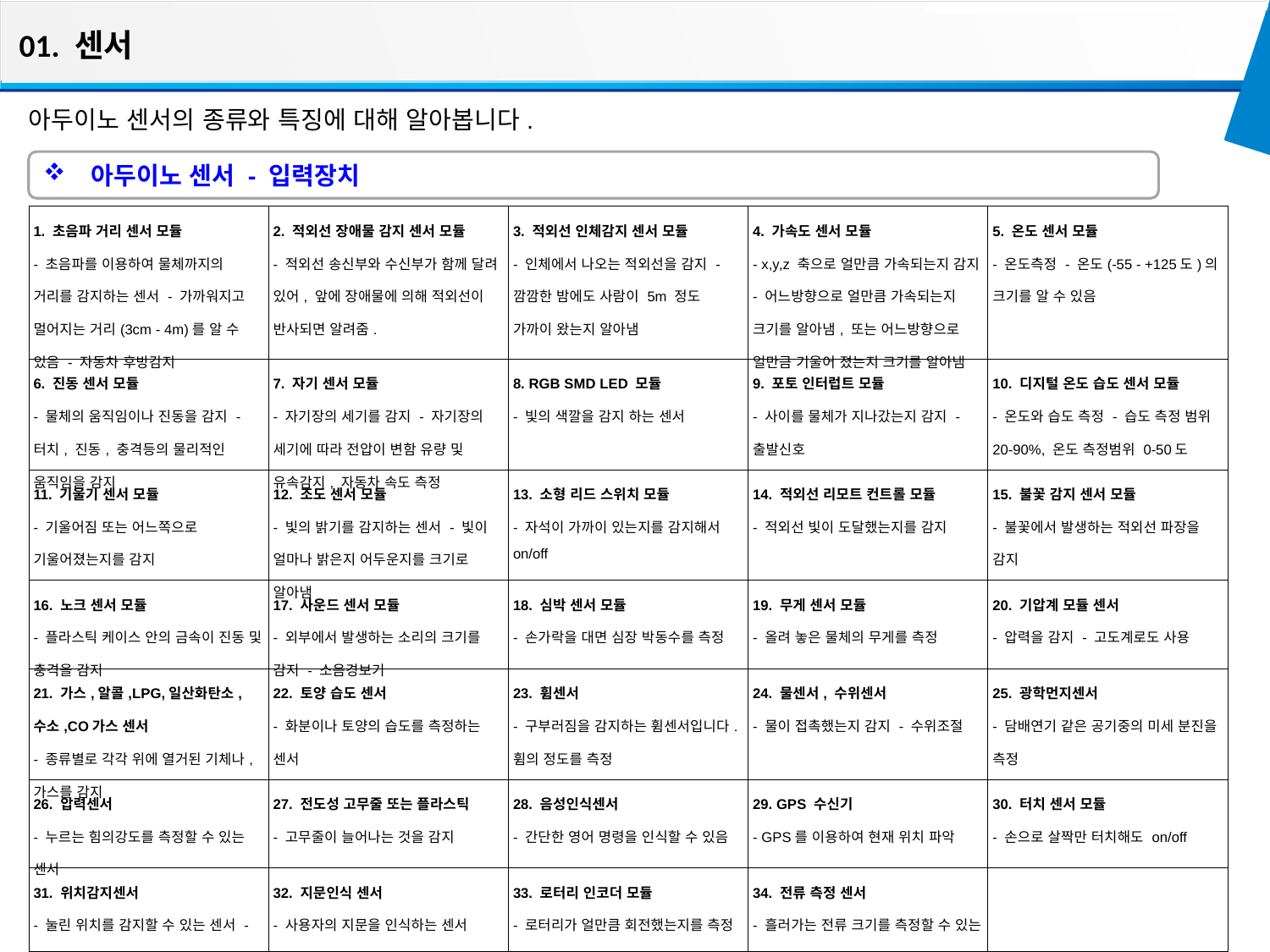

01. 센서

아두이노 센서의 종류와 특징에 대해 알아봅니다.
아두이노 센서 - 입력장치
| 1. 초음파 거리 센서 모듈 - 초음파를 이용하여 물체까지의 거리를 감지하는 센서 - 가까워지고 멀어지는 거리(3cm - 4m)를 알 수 있음 - 자동차 후방감지 | 2. 적외선 장애물 감지 센서 모듈 - 적외선 송신부와 수신부가 함께 달려 있어, 앞에 장애물에 의해 적외선이 반사되면 알려줌. | 3. 적외선 인체감지 센서 모듈 - 인체에서 나오는 적외선을 감지 - 깜깜한 밤에도 사람이 5m 정도 가까이 왔는지 알아냄 | 4. 가속도 센서 모듈 - x,y,z 축으로 얼만큼 가속되는지 감지 - 어느방향으로 얼만큼 가속되는지 크기를 알아냄, 또는 어느방향으로 얼만큼 기울어 졌는지 크기를 알아냄 | 5. 온도 센서 모듈 - 온도측정 - 온도(-55 - +125도)의 크기를 알 수 있음 |
| --- | --- | --- | --- | --- |
| 6. 진동 센서 모듈 - 물체의 움직임이나 진동을 감지 - 터치, 진동, 충격등의 물리적인 움직임을 감지 | 7. 자기 센서 모듈 - 자기장의 세기를 감지 - 자기장의 세기에 따라 전압이 변함 유량 및 유속감지, 자동차 속도 측정 | 8. RGB SMD LED 모듈 - 빛의 색깔을 감지 하는 센서 | 9. 포토 인터럽트 모듈 - 사이를 물체가 지나갔는지 감지 - 출발신호 | 10. 디지털 온도 습도 센서 모듈 - 온도와 습도 측정 - 습도 측정 범위 20-90%, 온도 측정범위 0-50도 |
| 11. 기울기 센서 모듈 - 기울어짐 또는 어느쪽으로 기울어졌는지를 감지 | 12. 조도 센서 모듈 - 빛의 밝기를 감지하는 센서 - 빛이 얼마나 밝은지 어두운지를 크기로 알아냄 | 13. 소형 리드 스위치 모듈 - 자석이 가까이 있는지를 감지해서 on/off | 14. 적외선 리모트 컨트롤 모듈 - 적외선 빛이 도달했는지를 감지 | 15. 불꽃 감지 센서 모듈 - 불꽃에서 발생하는 적외선 파장을 감지 |
| 16. 노크 센서 모듈 - 플라스틱 케이스 안의 금속이 진동 및 충격을 감지 | 17. 사운드 센서 모듈 - 외부에서 발생하는 소리의 크기를 감지 - 소음경보기 | 18. 심박 센서 모듈 - 손가락을 대면 심장 박동수를 측정 | 19. 무게 센서 모듈 - 올려 놓은 물체의 무게를 측정 | 20. 기압계 모듈 센서 - 압력을 감지 - 고도계로도 사용 |
| 21. 가스,알콜,LPG,일산화탄소,수소,CO가스 센서 - 종류별로 각각 위에 열거된 기체나, 가스를 감지 | 22. 토양 습도 센서 - 화분이나 토양의 습도를 측정하는 센서 | 23. 휨센서 - 구부러짐을 감지하는 휨센서입니다. 휨의 정도를 측정 | 24. 물센서, 수위센서 - 물이 접촉했는지 감지 - 수위조절 | 25. 광학먼지센서 - 담배연기 같은 공기중의 미세 분진을 측정 |
| 26. 압력센서 - 누르는 힘의강도를 측정할 수 있는 센서 | 27. 전도성 고무줄 또는 플라스틱 - 고무줄이 늘어나는 것을 감지 | 28. 음성인식센서 - 간단한 영어 명령을 인식할 수 있음 | 29. GPS 수신기 - GPS를 이용하여 현재 위치 파악 | 30. 터치 센서 모듈 - 손으로 살짝만 터치해도 on/off |
| 31. 위치감지센서 - 눌린 위치를 감지할 수 있는 센서 - 피아노 | 32. 지문인식 센서 - 사용자의 지문을 인식하는 센서 | 33. 로터리 인코더 모듈 - 로터리가 얼만큼 회전했는지를 측정 | 34. 전류 측정 센서 - 흘러가는 전류 크기를 측정할 수 있는 센서 |  |